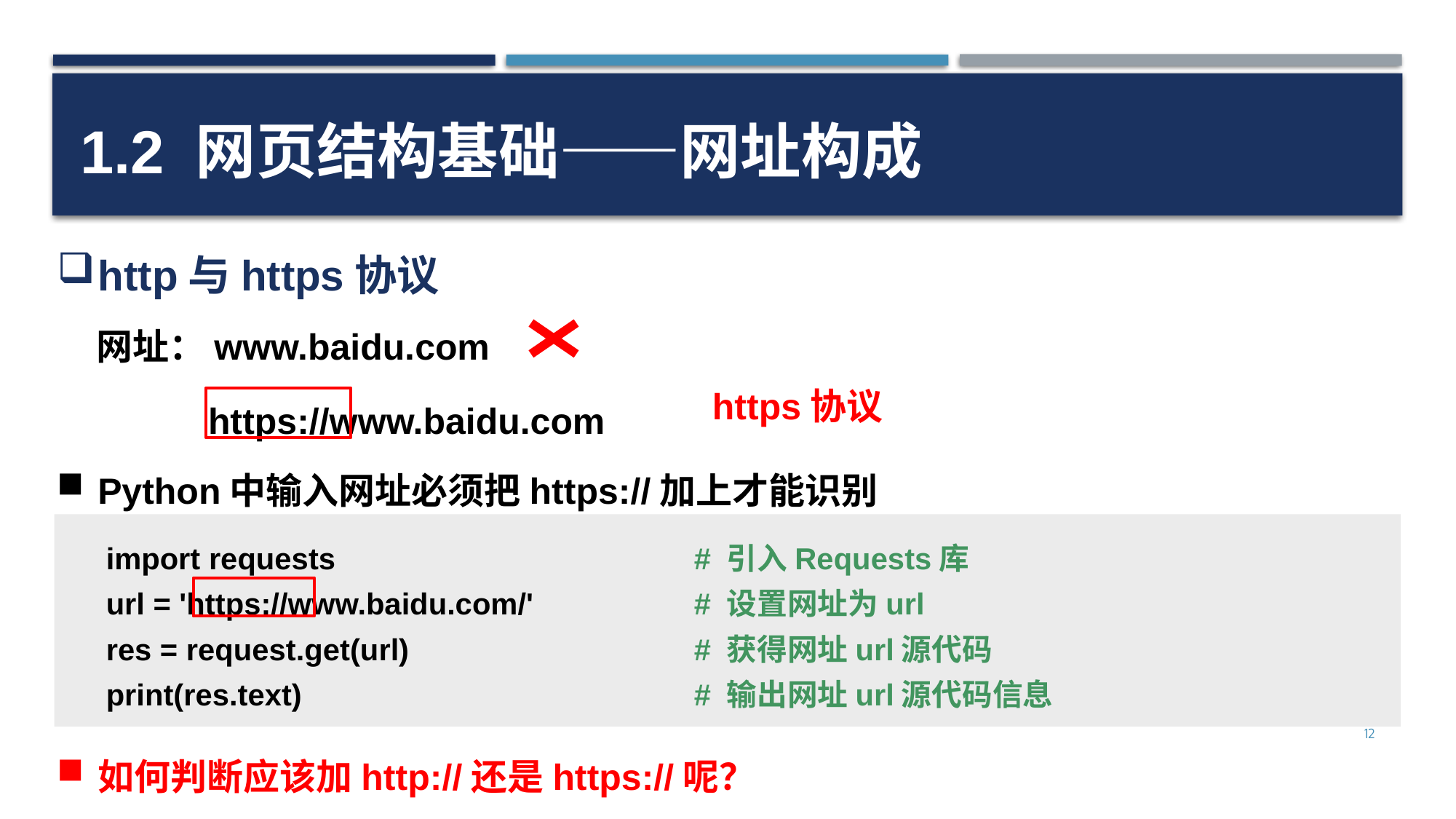

1.2 网页结构基础——网址构成
http与https协议
网址：www.baidu.com

https://www.baidu.com
https协议

Python中输入网址必须把https://加上才能识别

import requests
url = 'https://www.baidu.com/'
res = request.get(url)
print(res.text)
# 引入Requests库
# 设置网址为url
# 获得网址url源代码
# 输出网址url源代码信息

12
如何判断应该加http://还是https://呢？